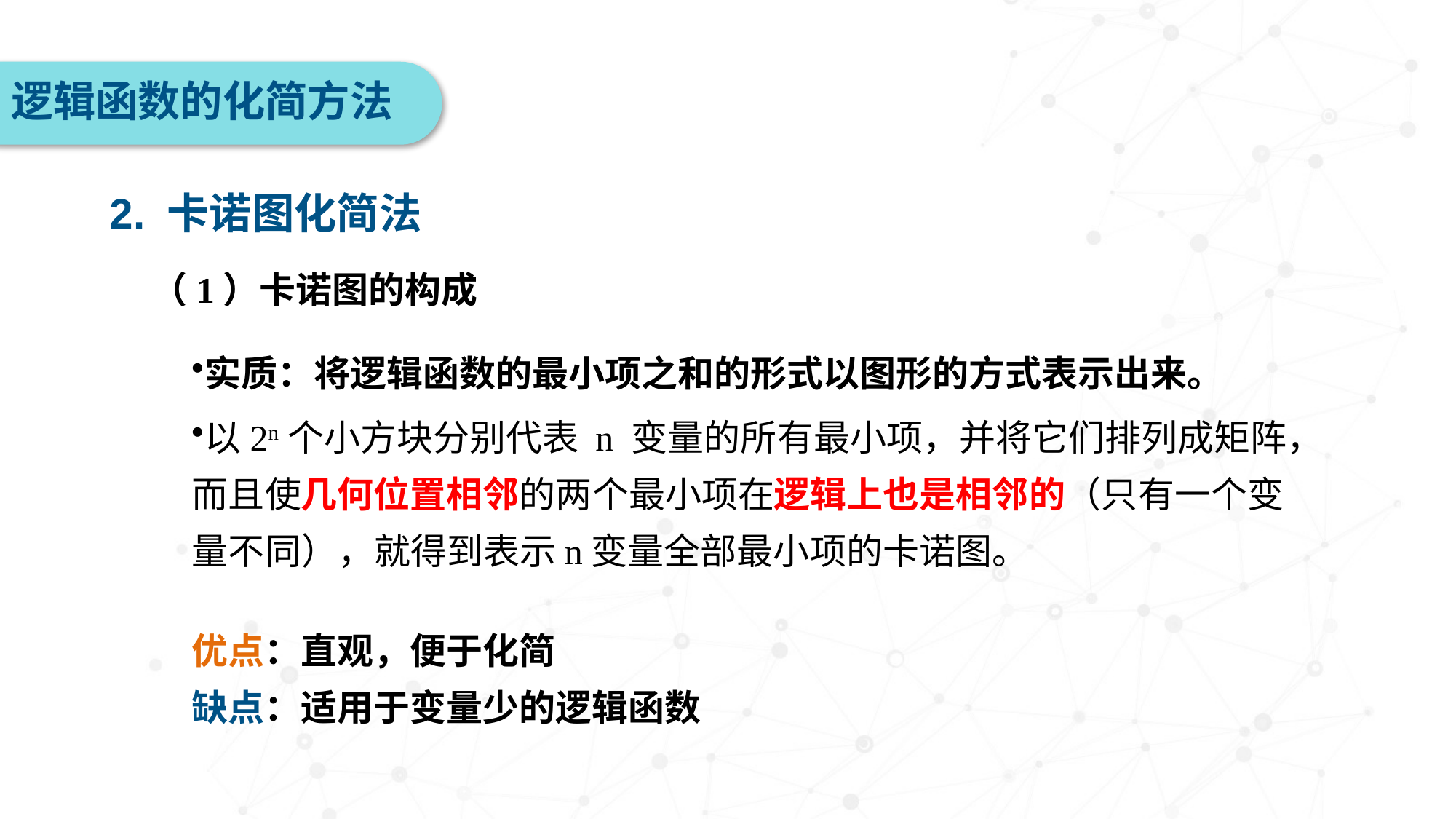

逻辑函数的化简方法
2. 卡诺图化简法
（1）卡诺图的构成
实质：将逻辑函数的最小项之和的形式以图形的方式表示出来。
以2n个小方块分别代表 n 变量的所有最小项，并将它们排列成矩阵，而且使几何位置相邻的两个最小项在逻辑上也是相邻的（只有一个变量不同），就得到表示n变量全部最小项的卡诺图。
优点：直观，便于化简
缺点：适用于变量少的逻辑函数
74